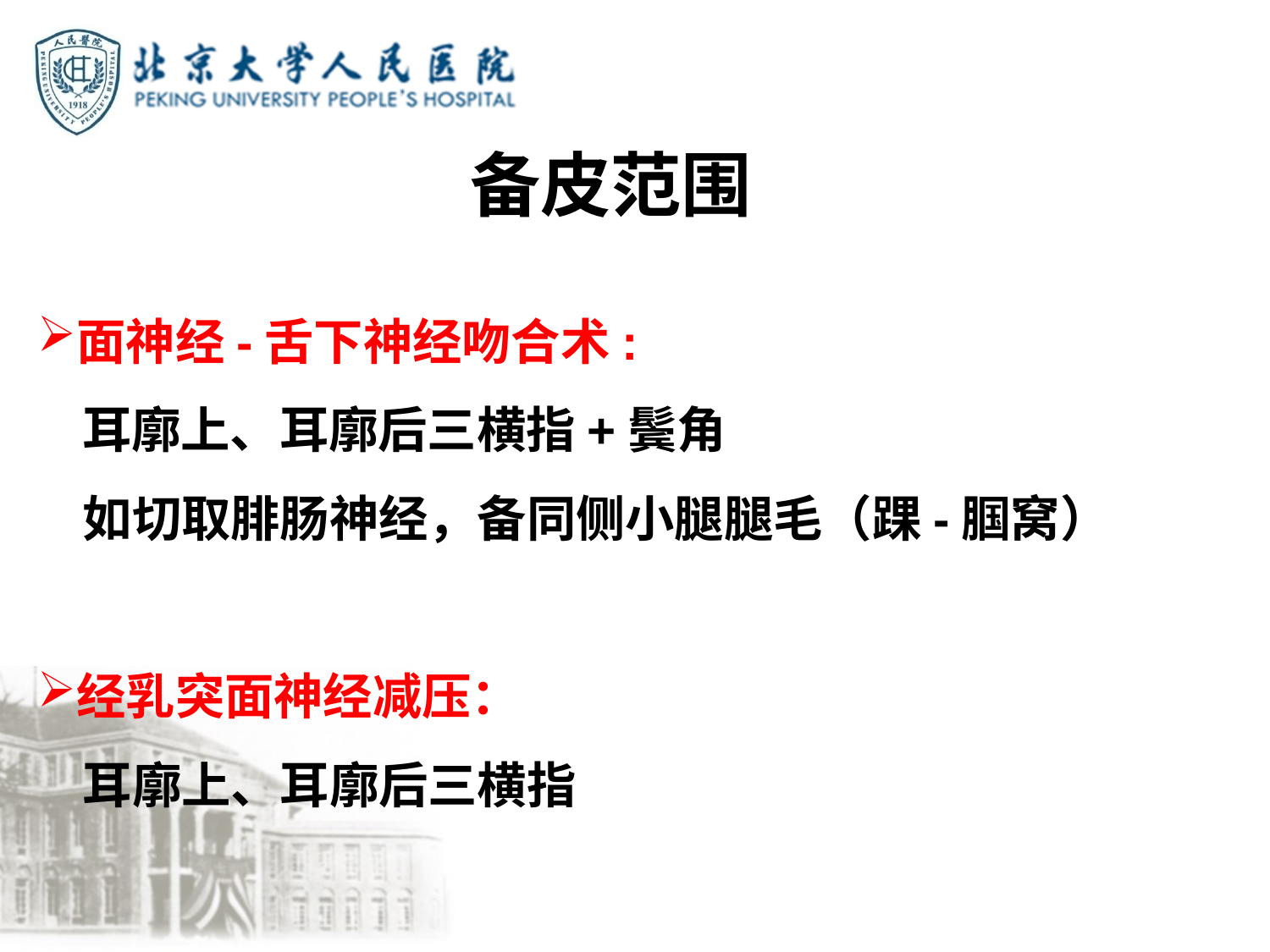

# 备皮范围
面神经-舌下神经吻合术:
   耳廓上、耳廓后三横指+鬓角
   如切取腓肠神经，备同侧小腿腿毛（踝-腘窝）

经乳突面神经减压：
   耳廓上、耳廓后三横指